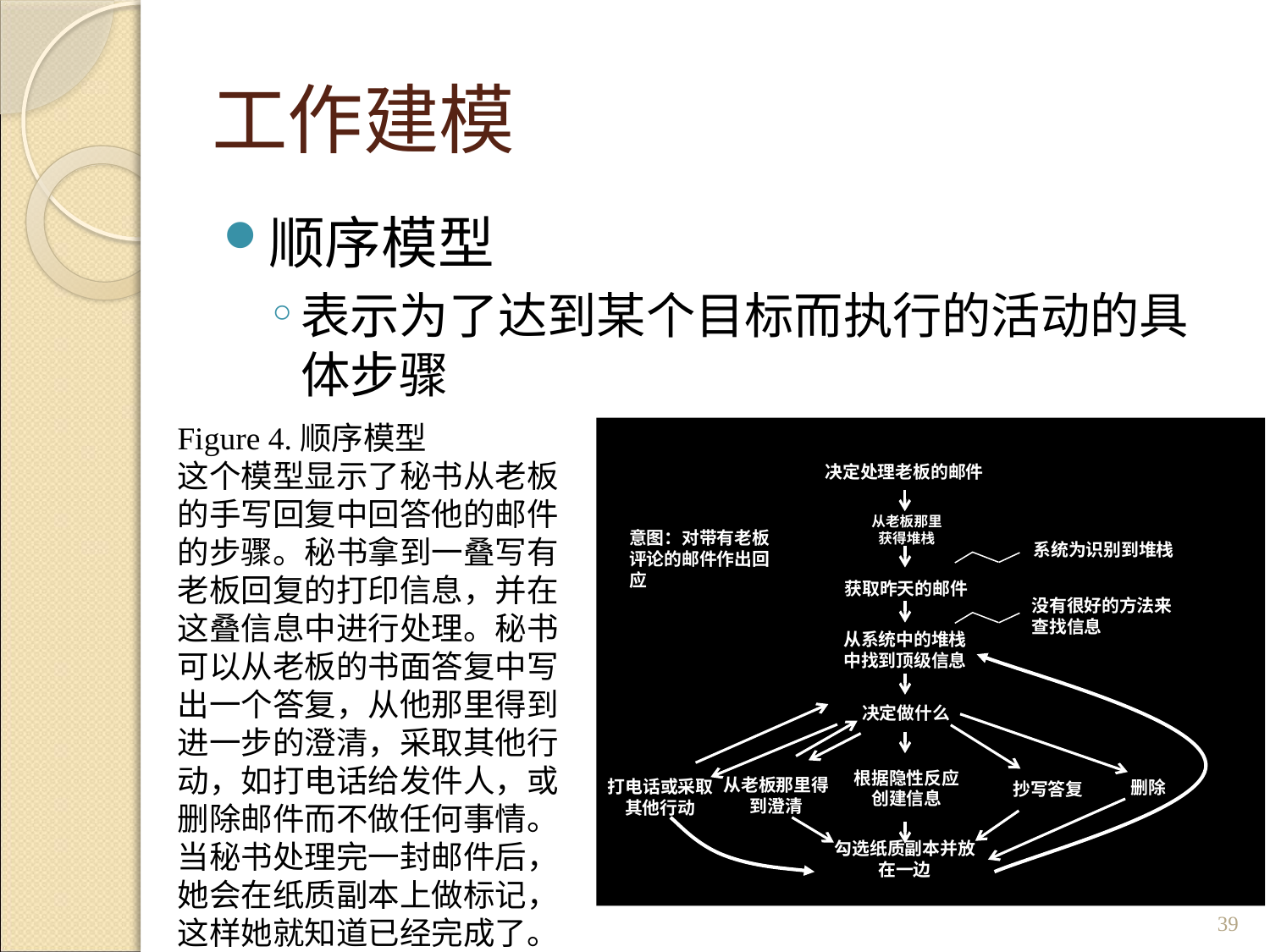

# 工作建模
顺序模型
表示为了达到某个目标而执行的活动的具体步骤
Figure 4.顺序模型
这个模型显示了秘书从老板的手写回复中回答他的邮件的步骤。秘书拿到一叠写有老板回复的打印信息，并在这叠信息中进行处理。秘书可以从老板的书面答复中写出一个答复，从他那里得到进一步的澄清，采取其他行动，如打电话给发件人，或删除邮件而不做任何事情。当秘书处理完一封邮件后，她会在纸质副本上做标记，这样她就知道已经完成了。

决定处理老板的邮件
从老板那里获得堆栈
意图：对带有老板评论的邮件作出回应
系统为识别到堆栈
获取昨天的邮件
没有很好的方法来查找信息
从系统中的堆栈中找到顶级信息

决定做什么
根据隐性反应创建信息
从老板那里得到澄清
打电话或采取其他行动
删除
抄写答复

勾选纸质副本并放在一边
39